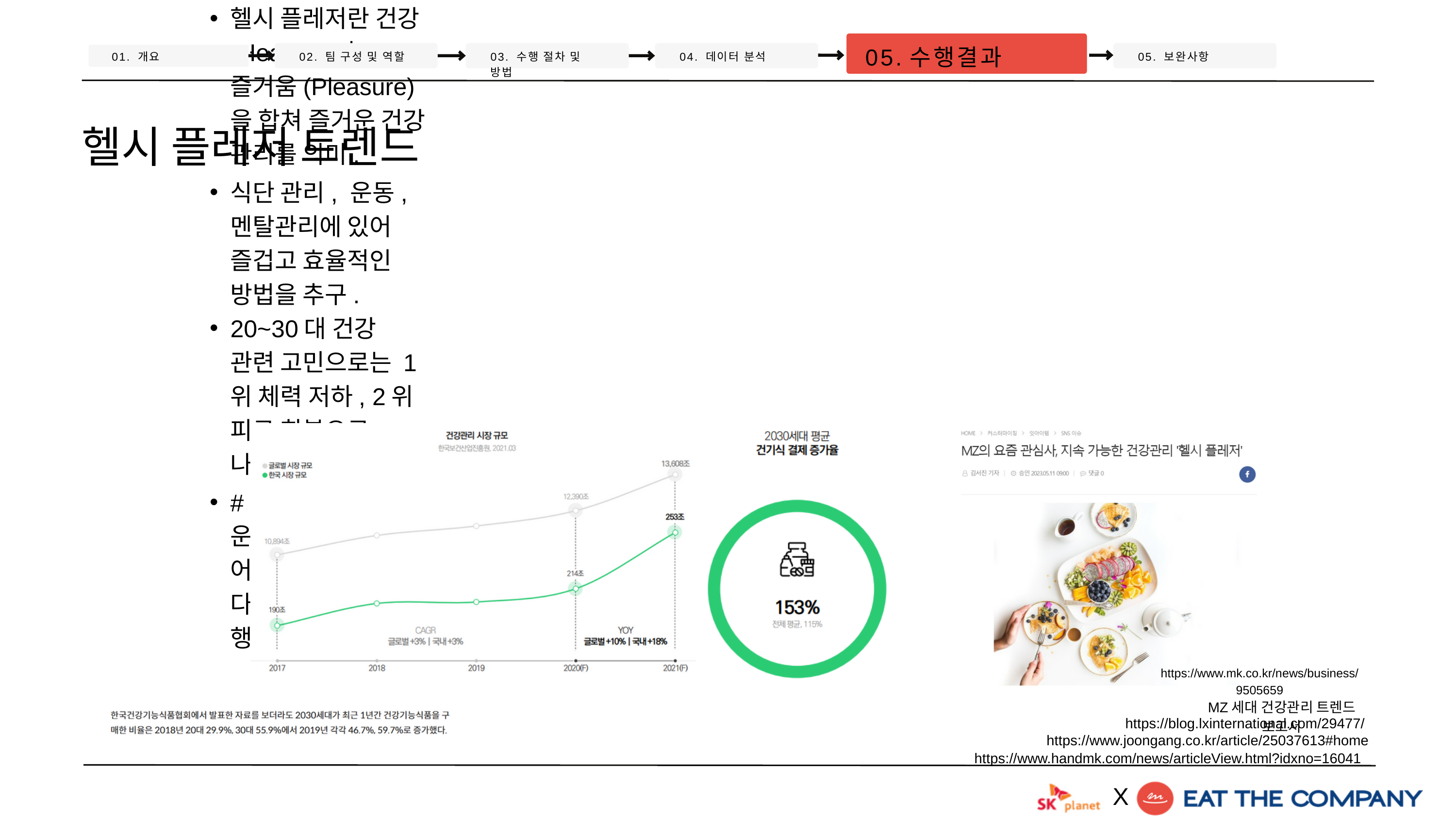

05.수행결과

01. 개요

02. 팀 구성 및 역할

03. 수행 절차 및 방법

04. 데이터 분석

05. 보완사항

헬시 플레저 트렌드

헬시 플레저란 건강(Healthy)과 즐거움(Pleasure)을 합쳐 즐거운 건강 관리를 의미.

식단 관리, 운동, 멘탈관리에 있어 즐겁고 효율적인 방법을 추구.
20~30대 건강 관련 고민으로는 1위 체력 저하, 2위 피로 회복으로 나타남.

#오운완(오늘 운동 완료), #어다행다(어차피 다이어트 할거면 행복하게 하자)

https://www.mk.co.kr/news/business/9505659
MZ세대 건강관리 트렌드 보고서

https://blog.lxinternational.com/29477/
https://www.joongang.co.kr/article/25037613#home
https://www.handmk.com/news/articleView.html?idxno=16041

X